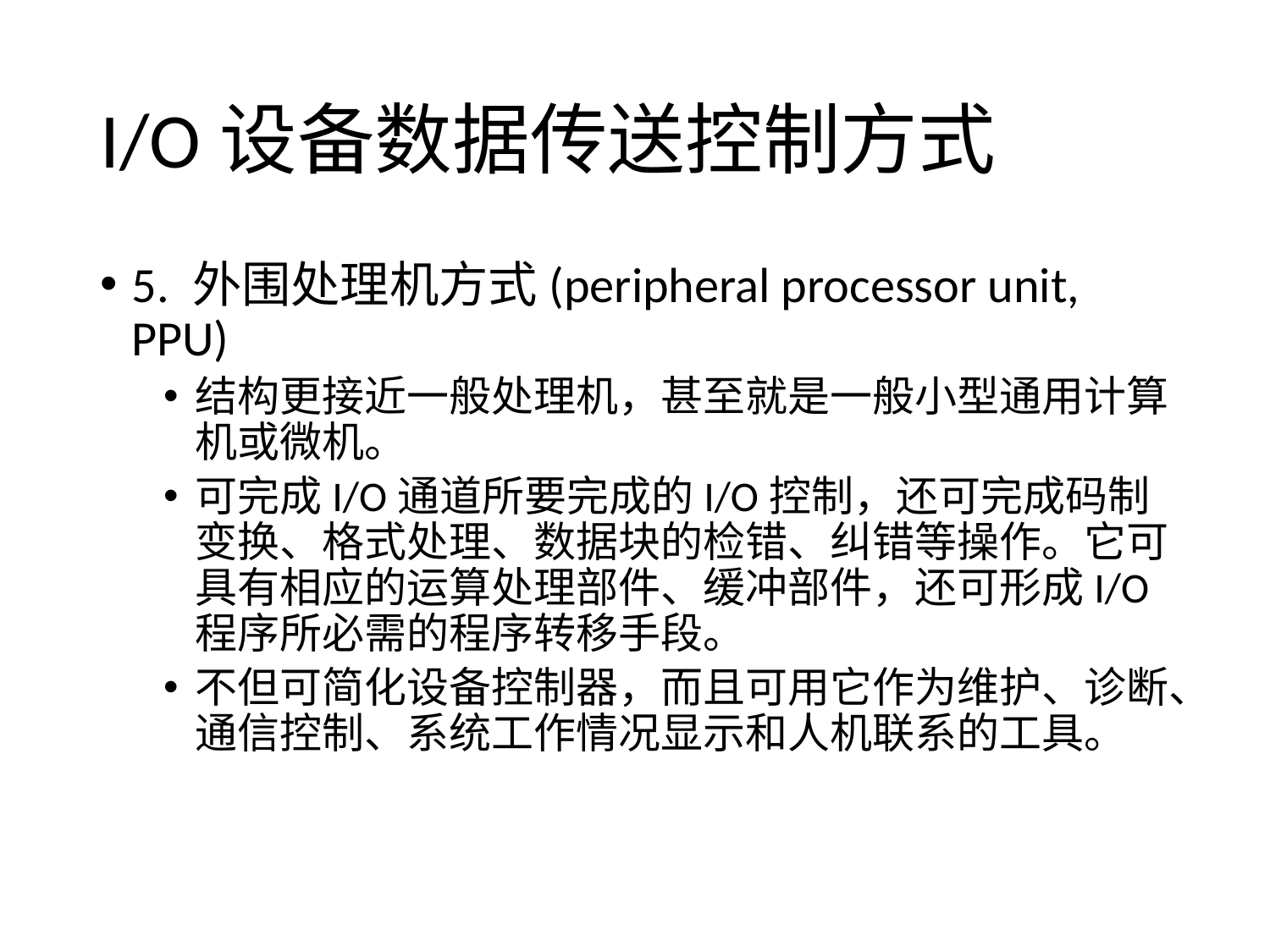

# I/O设备数据传送控制方式
5. 外围处理机方式(peripheral processor unit, PPU)
结构更接近一般处理机，甚至就是一般小型通用计算机或微机。
可完成I/O通道所要完成的I/O控制，还可完成码制变换、格式处理、数据块的检错、纠错等操作。它可具有相应的运算处理部件、缓冲部件，还可形成I/O程序所必需的程序转移手段。
不但可简化设备控制器，而且可用它作为维护、诊断、通信控制、系统工作情况显示和人机联系的工具。